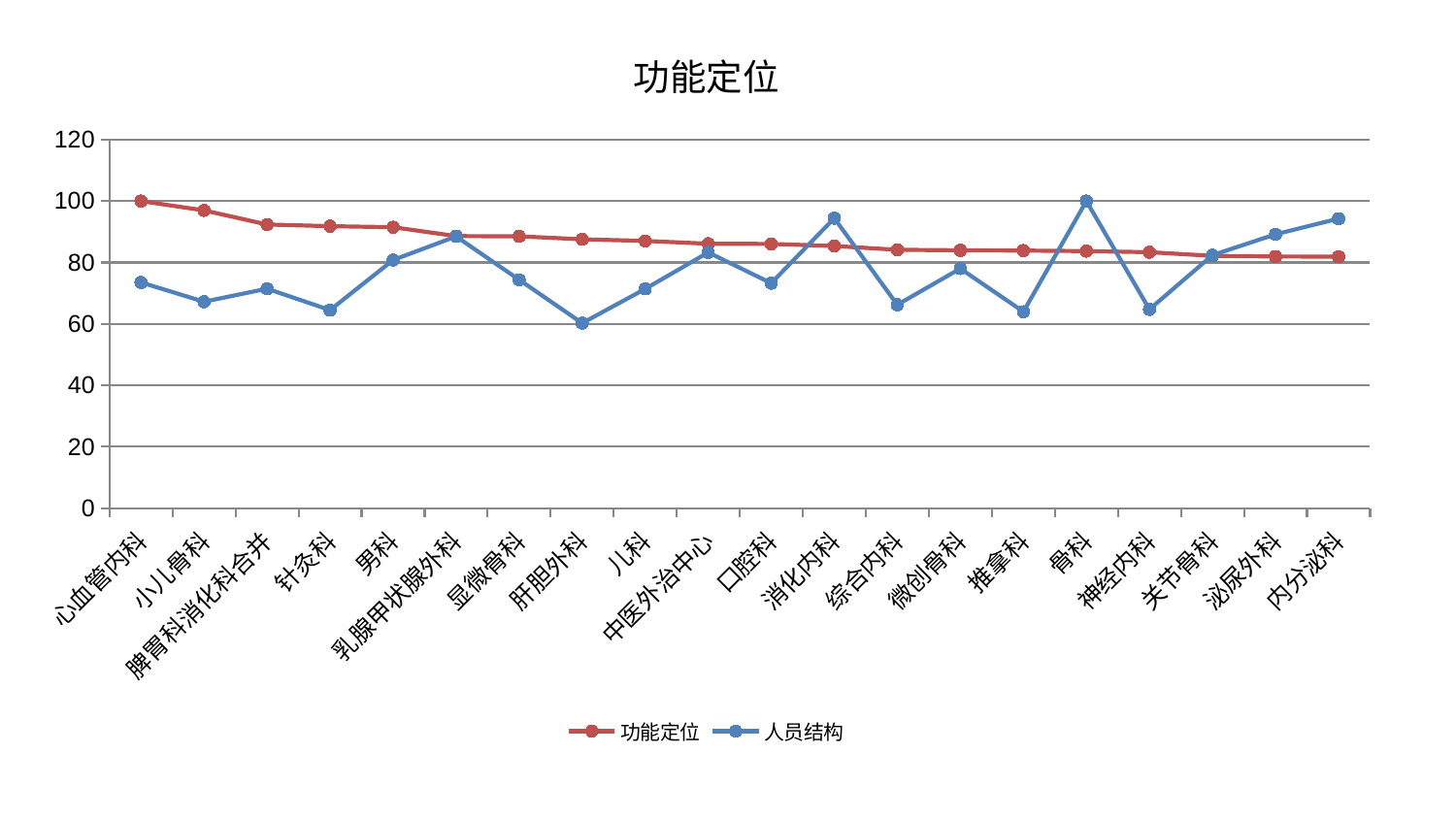

### Chart: 功能定位

| Category | 功能定位 | 人员结构 |
|---|---|---|
| 心血管内科 | 100.0 | 73.5360499428307 |
| 小儿骨科 | 96.97671237732213 | 67.23705164649981 |
| 脾胃科消化科合并 | 92.3746306906389 | 71.47559371518646 |
| 针灸科 | 91.82099518942248 | 64.52169134743937 |
| 男科 | 91.49262995513661 | 80.82678379099588 |
| 乳腺甲状腺外科 | 88.5971818128245 | 88.49317802072736 |
| 显微骨科 | 88.52034022486365 | 74.38630975640719 |
| 肝胆外科 | 87.5550829191276 | 60.269939557506305 |
| 儿科 | 87.03581503214872 | 71.42349247279203 |
| 中医外治中心 | 86.11568151351592 | 83.28160559546996 |
| 口腔科 | 86.0533164874183 | 73.28686772840193 |
| 消化内科 | 85.3784250667553 | 94.4232534207852 |
| 综合内科 | 84.1361398185474 | 66.26290734534798 |
| 微创骨科 | 83.96978436406168 | 78.03498660728141 |
| 推拿科 | 83.88363437525817 | 63.99692771745489 |
| 骨科 | 83.708894970494 | 100.0 |
| 神经内科 | 83.35626195216173 | 64.75626133257911 |
| 关节骨科 | 82.16041174376431 | 82.40213775048349 |
| 泌尿外科 | 81.96522307316519 | 89.18383911048493 |
| 内分泌科 | 81.90324448462874 | 94.28586715247596 |
231